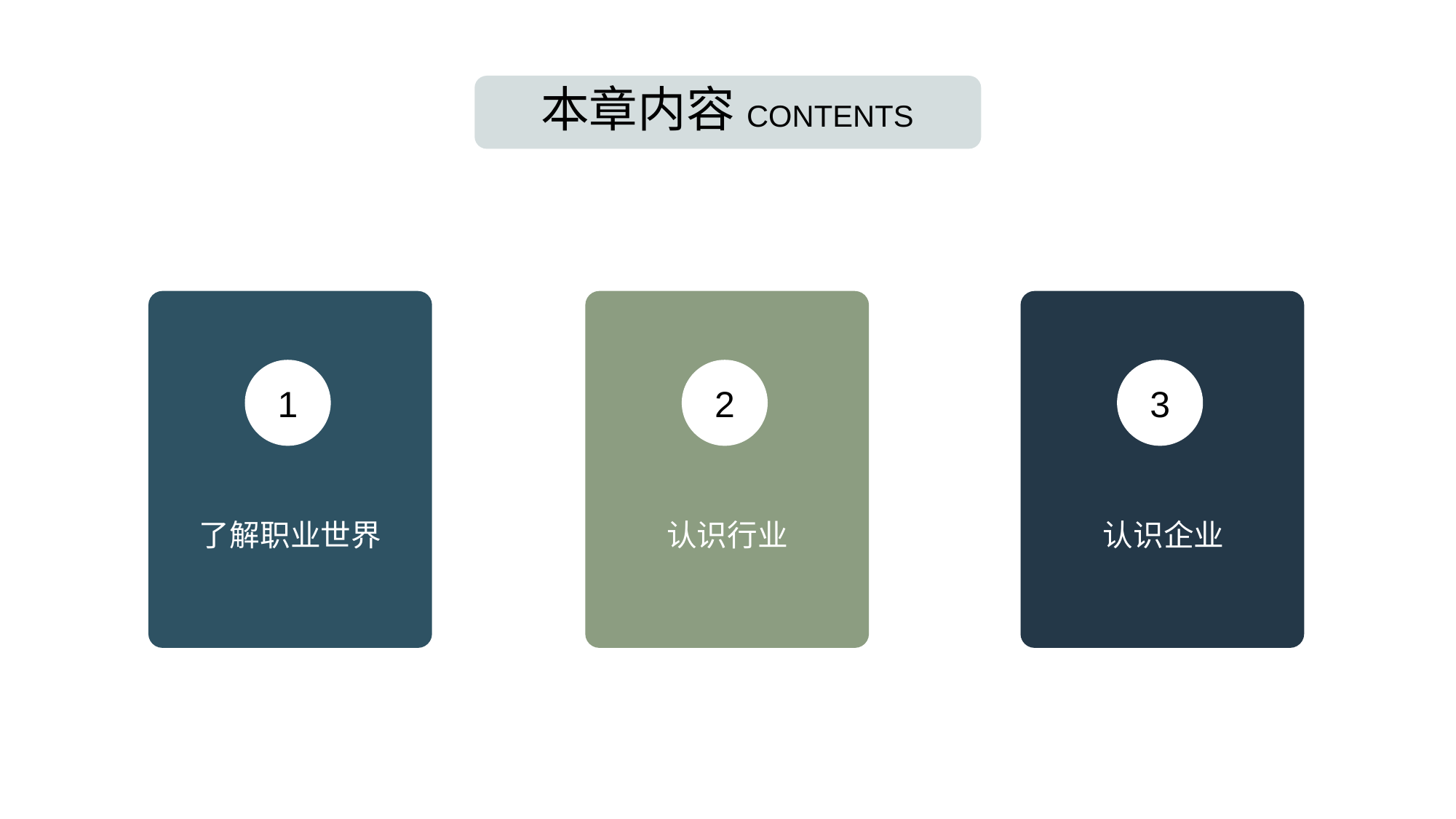

本章内容CONTENTS

1
2
3
了解职业世界
认识行业
认识企业